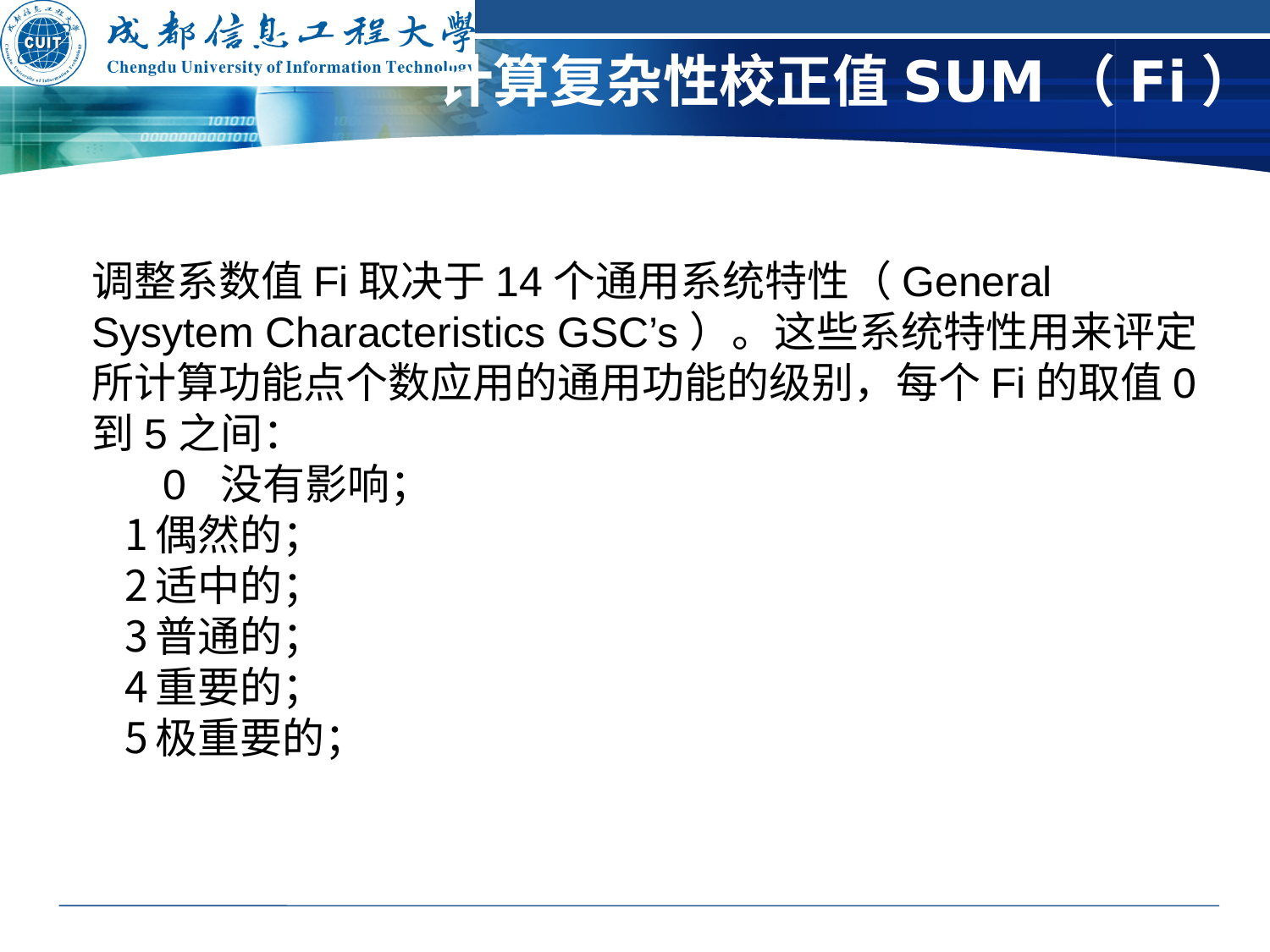

# 计算复杂性校正值SUM（Fi）
调整系数值Fi取决于14个通用系统特性（General Sysytem Characteristics GSC’s）。这些系统特性用来评定所计算功能点个数应用的通用功能的级别，每个Fi的取值0到5之间：
      0  没有影响；
偶然的；
适中的；
普通的；
重要的；
极重要的；